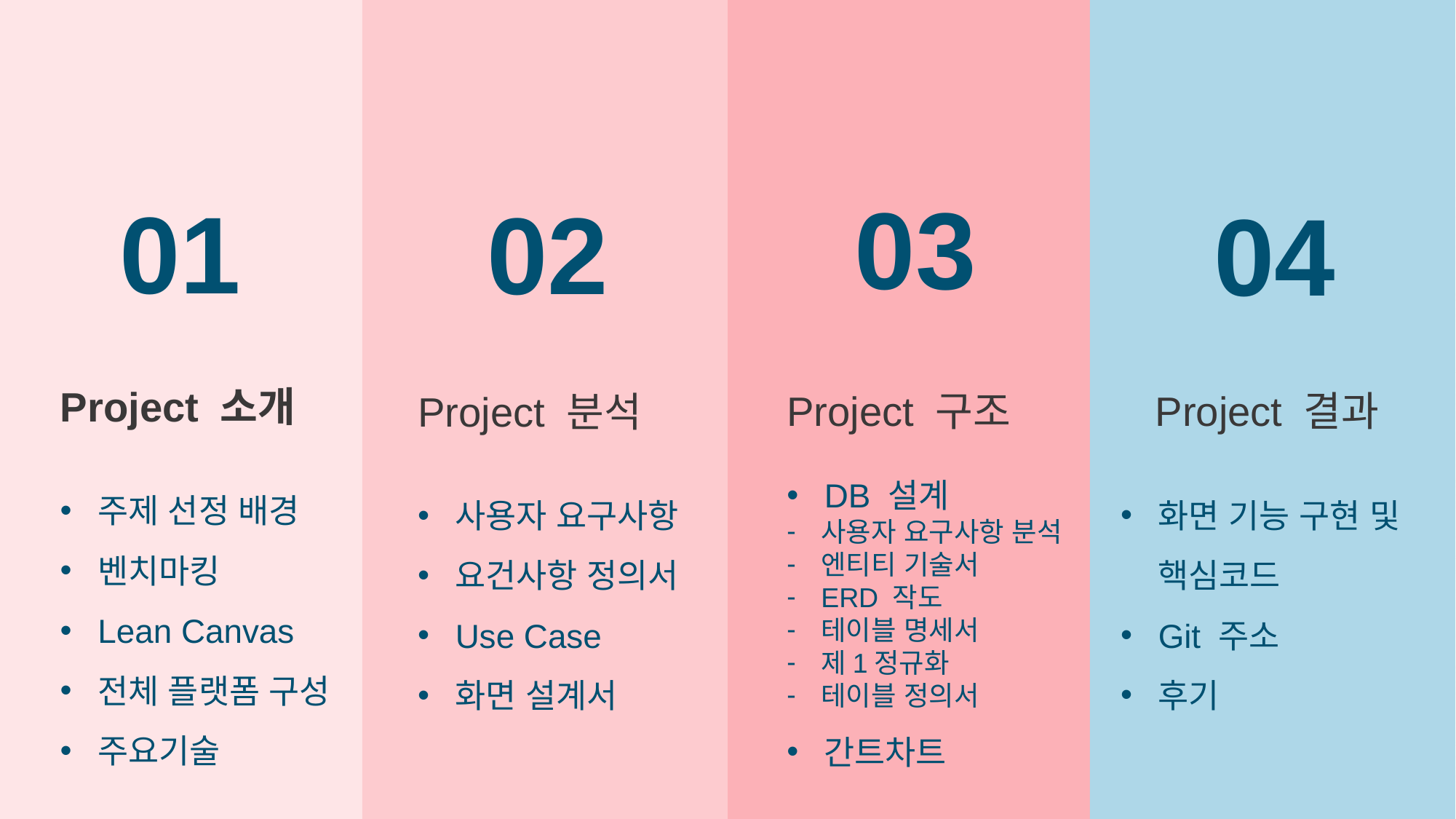

03
01
02
04
Project 소개

주제 선정 배경
벤치마킹
Lean Canvas
전체 플랫폼 구성
주요기술
Project 구조

DB 설계
사용자 요구사항 분석
엔티티 기술서
ERD 작도
테이블 명세서
제1정규화
테이블 정의서

간트차트
   Project 결과

화면 기능 구현 및 핵심코드
Git 주소
후기
Project 분석

사용자 요구사항
요건사항 정의서
Use Case
화면 설계서
ⓒSaebyeol Yu. Saebyeol’s PowerPoint